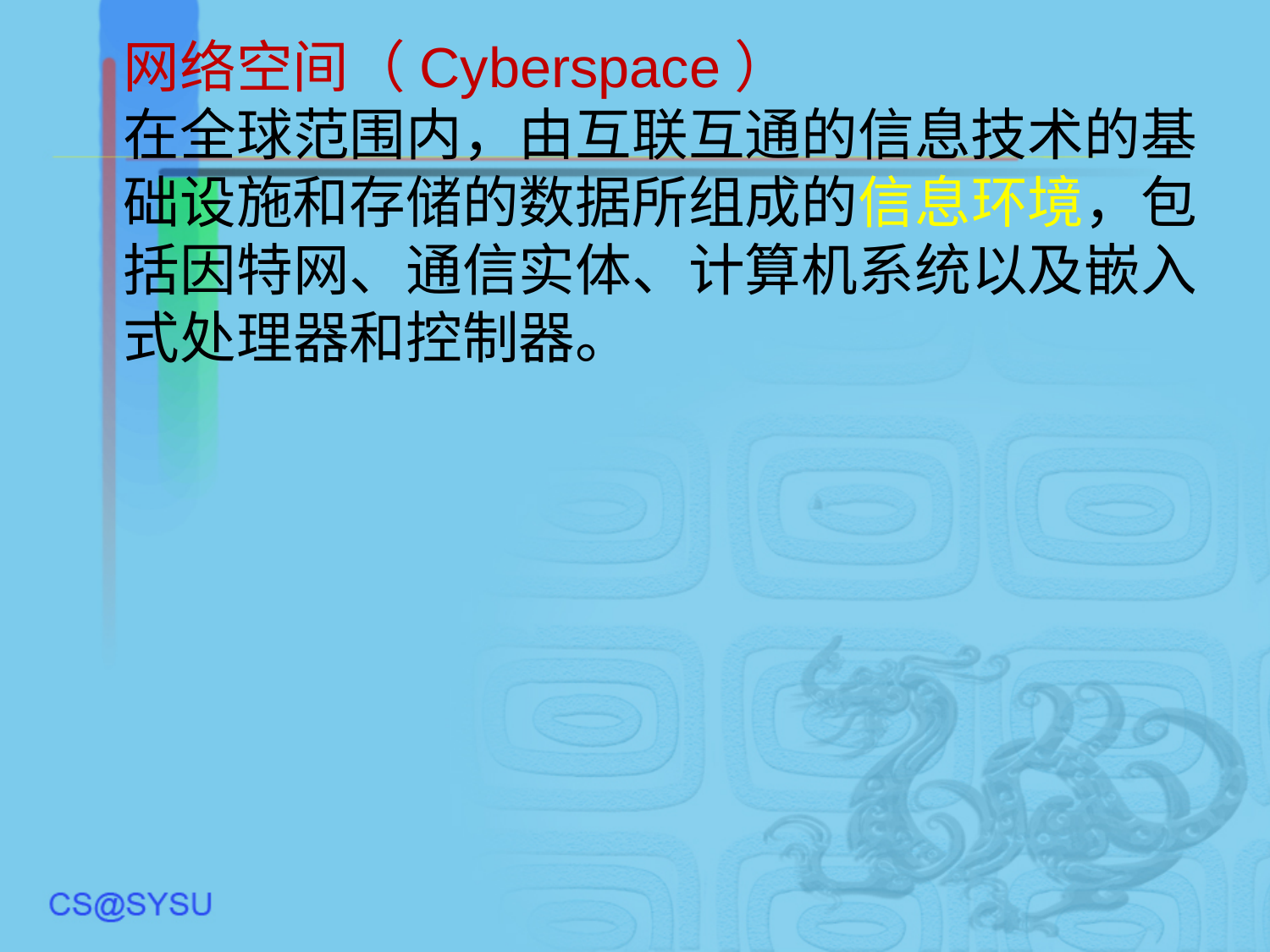

网络空间（Cyberspace）
在全球范围内，由互联互通的信息技术的基础设施和存储的数据所组成的信息环境，包括因特网、通信实体、计算机系统以及嵌入式处理器和控制器。

28